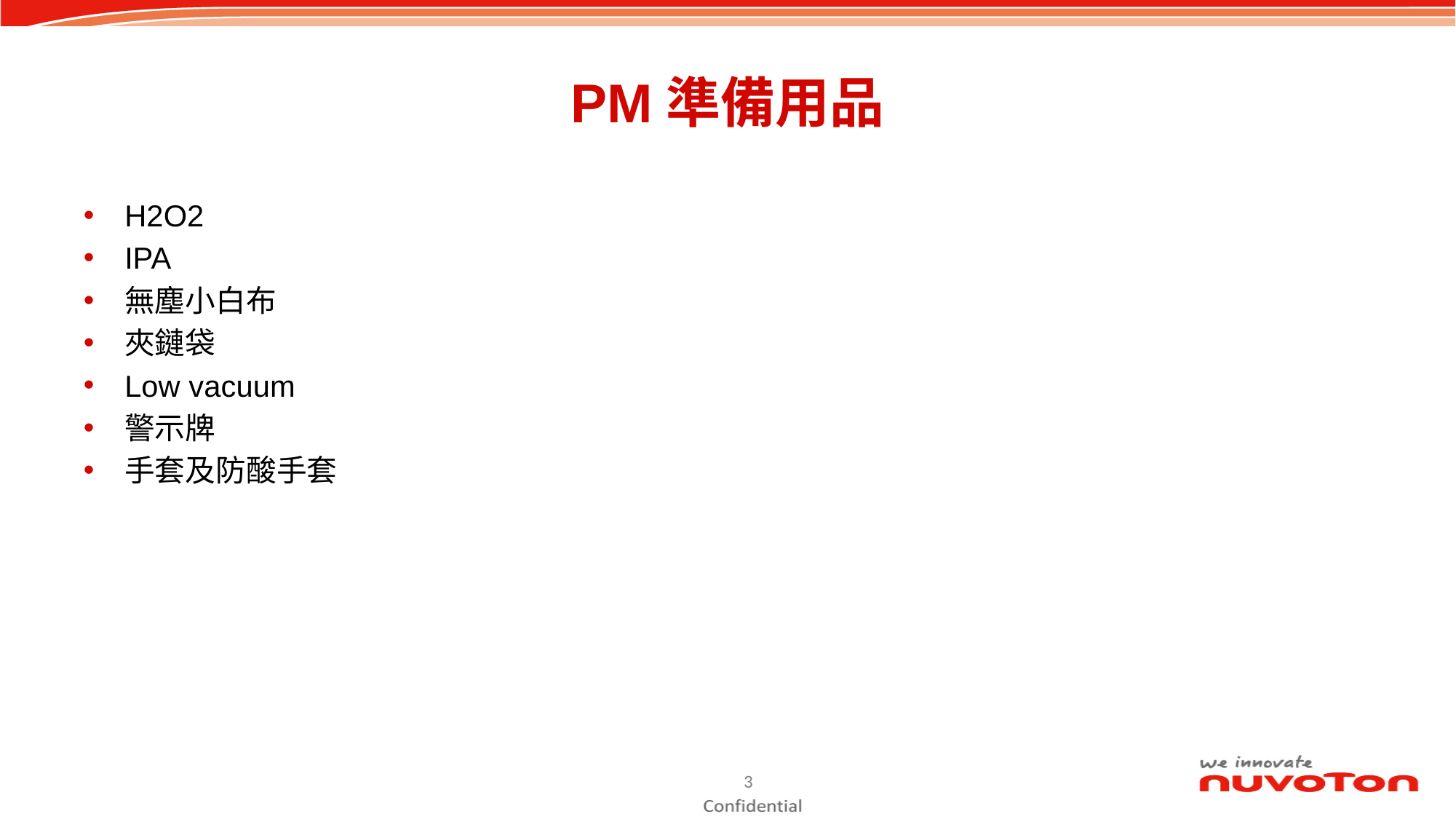

# PM準備用品
H2O2
IPA
無塵小白布
夾鏈袋
Low vacuum
警示牌
手套及防酸手套
3